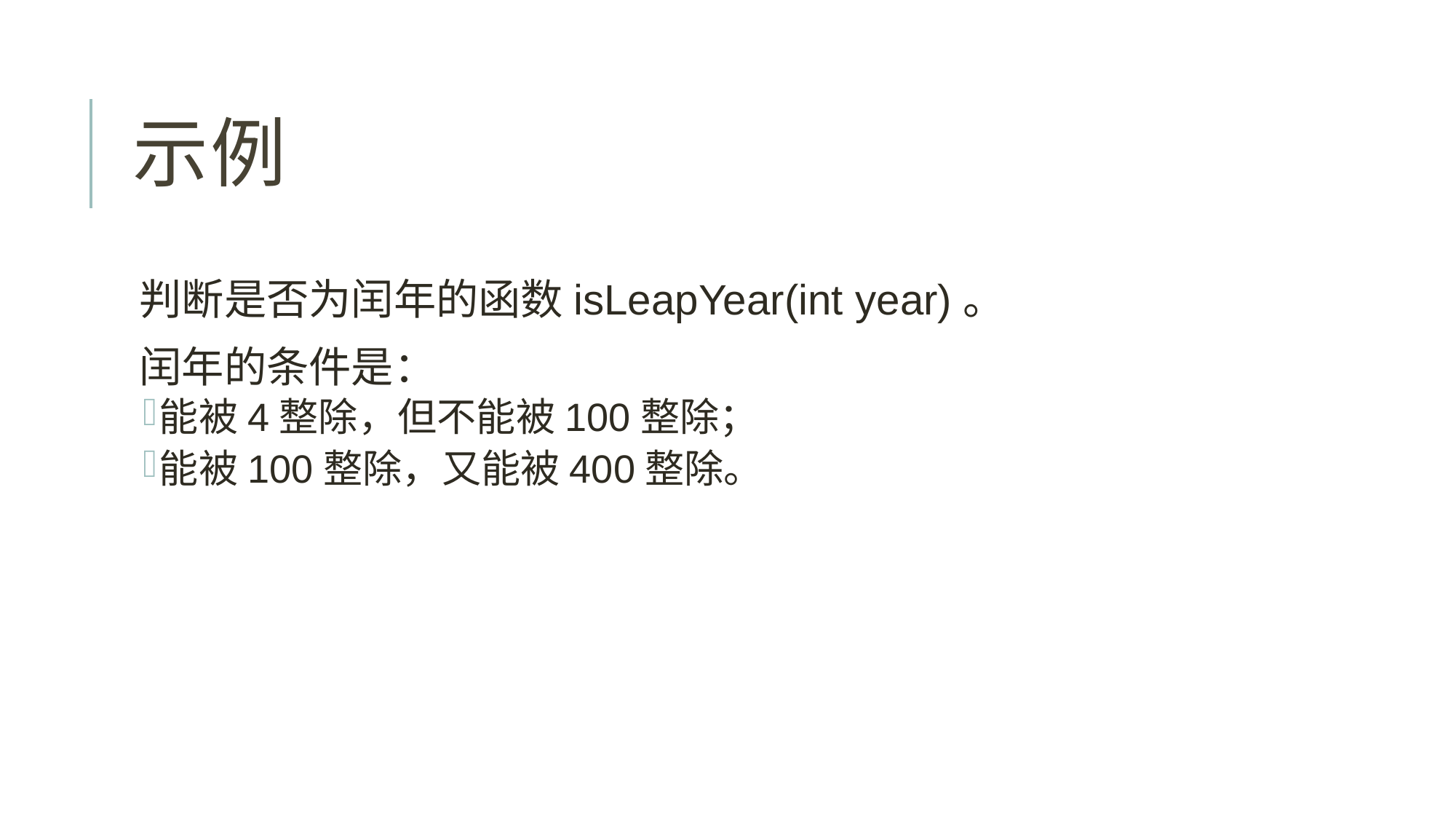

# 示例
判断是否为闰年的函数isLeapYear(int year)。
闰年的条件是：
能被4整除，但不能被100整除；
能被100整除，又能被400整除。